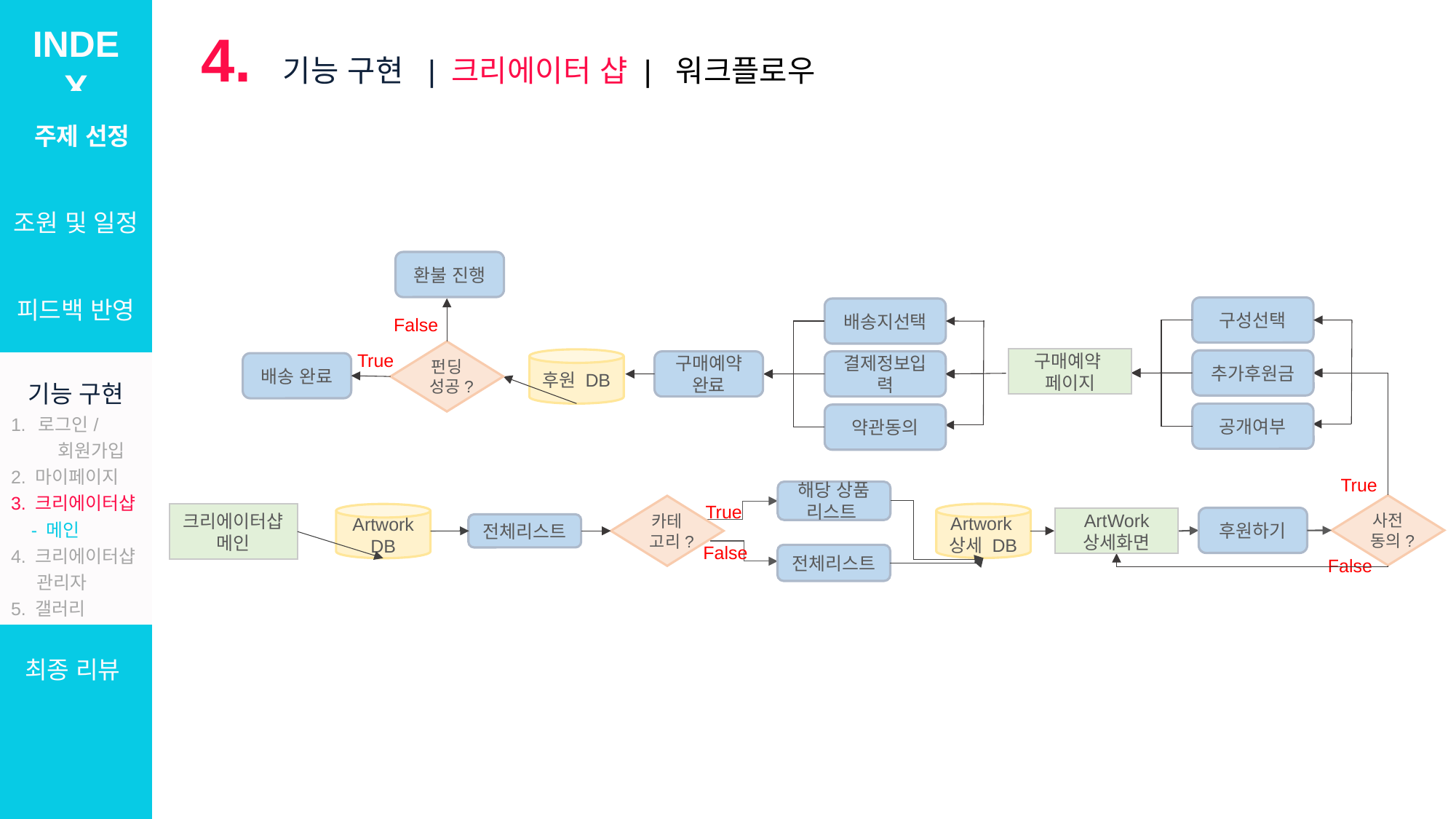

INDEX
4. 기능 구현  | 크리에이터 샵 |  워크플로우
| 주제 선정 |
| --- |
| 조원 및 일정 |
| 피드백 반영 |
| 기능 구현 로그인/ 회원가입 2. 마이페이지 3. 크리에이터샵 - 메인 4. 크리에이터샵 관리자 5. 갤러리 6. 설문/커미션 7. 관리자 |
| 최종 리뷰 |
환불 진행
구성선택
배송지선택
False
펀딩성공?
True
구매예약
페이지
후원 DB
추가후원금
구매예약 완료
결제정보입력
배송 완료
공개여부
약관동의
True
해당 상품
리스트
사전동의?
True
카테고리?
Artwork상세 DB
크리에이터샵 메인
Artwork
DB
후원하기
ArtWork
상세화면
전체리스트
False
전체리스트
False